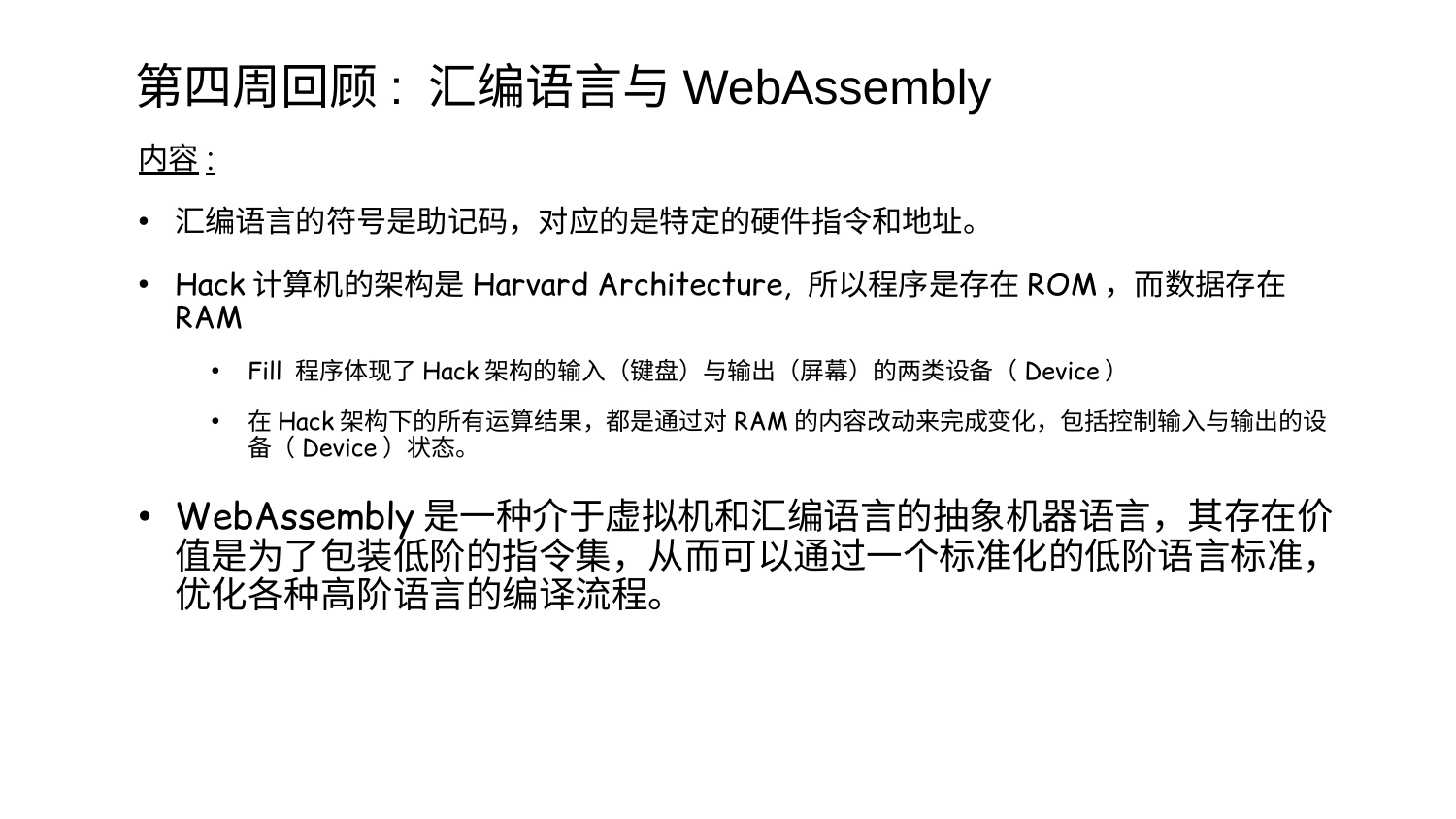

第四周回顾: 汇编语言与WebAssembly
内容:
汇编语言的符号是助记码，对应的是特定的硬件指令和地址。
Hack计算机的架构是Harvard Architecture, 所以程序是存在ROM，而数据存在RAM
Fill 程序体现了Hack架构的输入（键盘）与输出（屏幕）的两类设备（Device）
在Hack架构下的所有运算结果，都是通过对RAM的内容改动来完成变化，包括控制输入与输出的设备（Device）状态。
WebAssembly是一种介于虚拟机和汇编语言的抽象机器语言，其存在价值是为了包装低阶的指令集，从而可以通过一个标准化的低阶语言标准，优化各种高阶语言的编译流程。
37